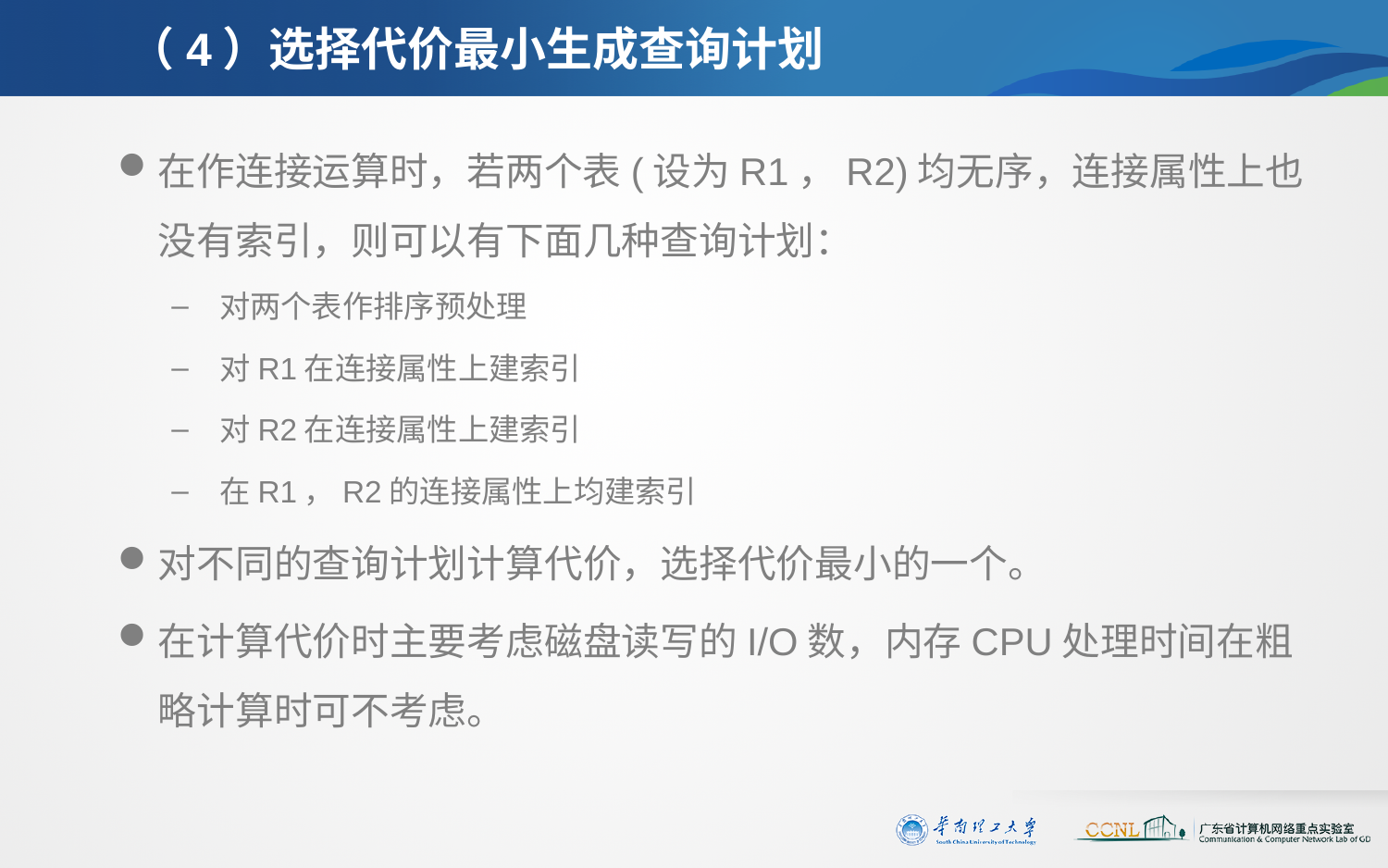

# （4）选择代价最小生成查询计划
在作连接运算时，若两个表(设为R1，R2)均无序，连接属性上也没有索引，则可以有下面几种查询计划：
 对两个表作排序预处理
 对R1在连接属性上建索引
 对R2在连接属性上建索引
 在R1，R2的连接属性上均建索引
对不同的查询计划计算代价，选择代价最小的一个。
在计算代价时主要考虑磁盘读写的I/O数，内存CPU处理时间在粗略计算时可不考虑。